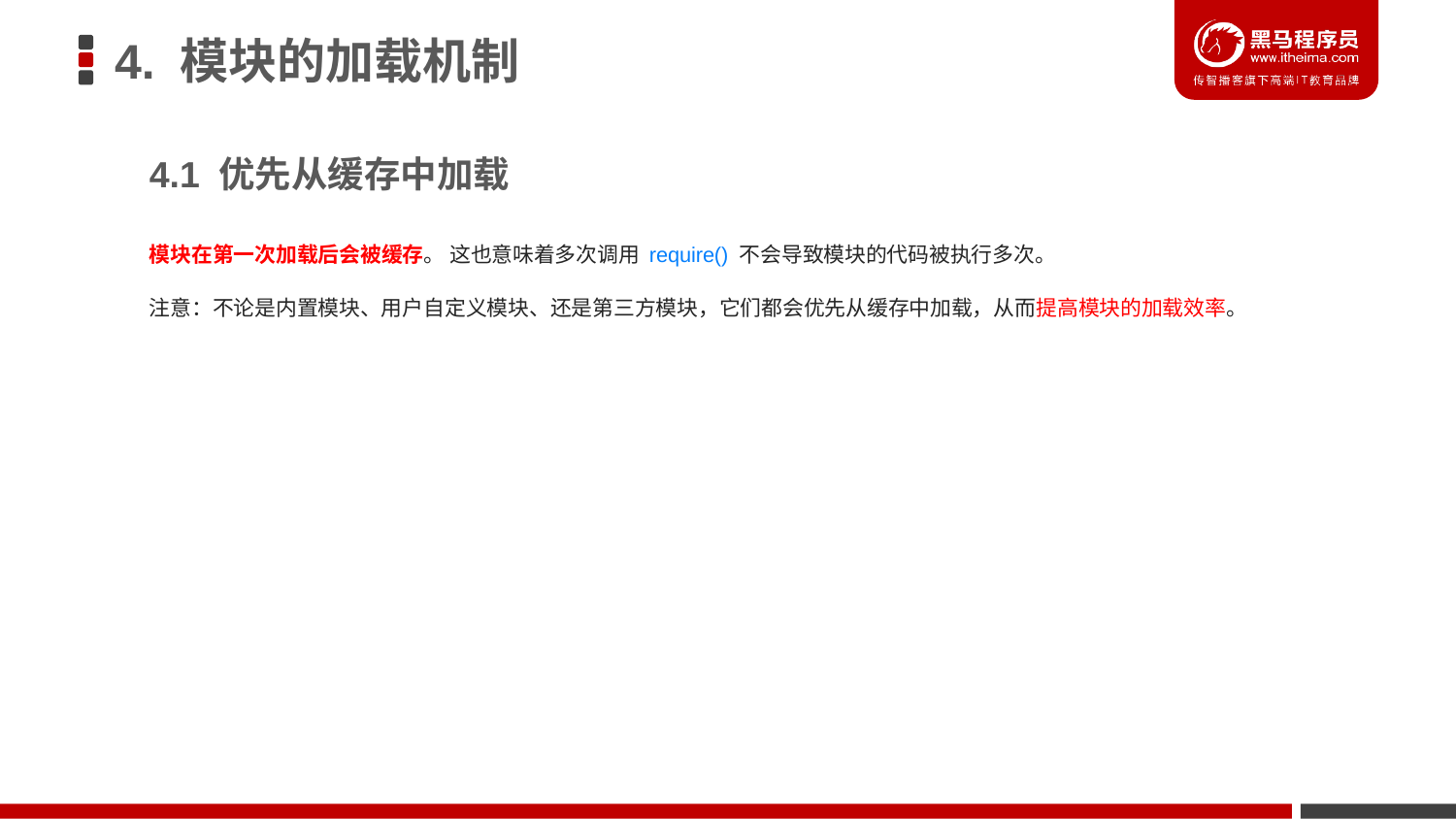

# 4. 模块的加载机制
4.1 优先从缓存中加载
模块在第一次加载后会被缓存。 这也意味着多次调用 require() 不会导致模块的代码被执行多次。
注意：不论是内置模块、用户自定义模块、还是第三方模块，它们都会优先从缓存中加载，从而提高模块的加载效率。